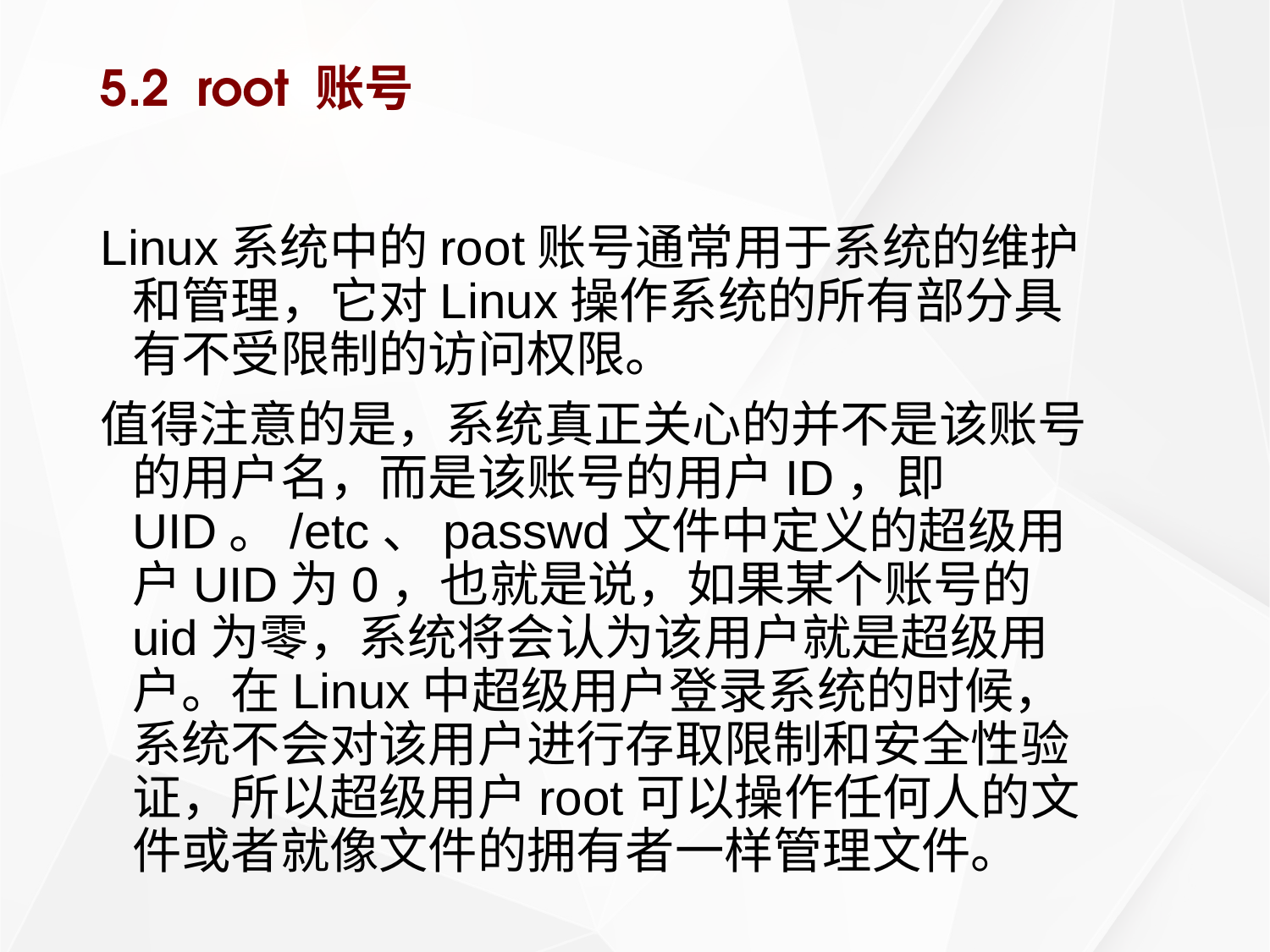

# 5.2  root 账号
Linux系统中的root账号通常用于系统的维护和管理，它对Linux操作系统的所有部分具有不受限制的访问权限。
值得注意的是，系统真正关心的并不是该账号的用户名，而是该账号的用户ID，即UID。/etc、passwd文件中定义的超级用户UID为0，也就是说，如果某个账号的uid为零，系统将会认为该用户就是超级用户。在Linux中超级用户登录系统的时候，系统不会对该用户进行存取限制和安全性验证，所以超级用户root可以操作任何人的文件或者就像文件的拥有者一样管理文件。